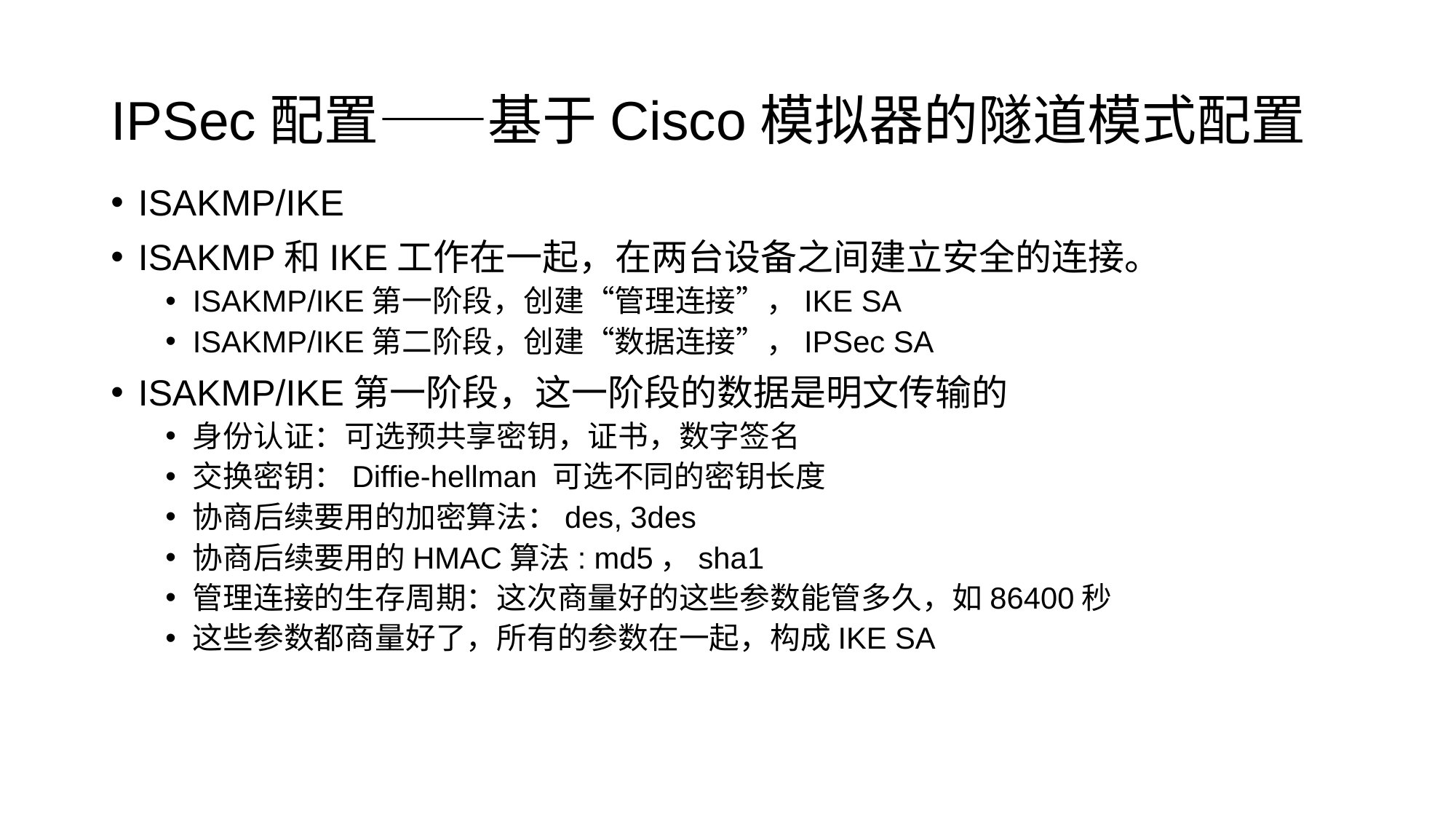

# IPSec配置——基于Cisco模拟器的隧道模式配置
ISAKMP/IKE
ISAKMP和IKE工作在一起，在两台设备之间建立安全的连接。
ISAKMP/IKE第一阶段，创建“管理连接”，IKE SA
ISAKMP/IKE第二阶段，创建“数据连接”，IPSec SA
ISAKMP/IKE第一阶段，这一阶段的数据是明文传输的
身份认证：可选预共享密钥，证书，数字签名
交换密钥：Diffie-hellman 可选不同的密钥长度
协商后续要用的加密算法：des, 3des
协商后续要用的HMAC算法: md5，sha1
管理连接的生存周期：这次商量好的这些参数能管多久，如86400秒
这些参数都商量好了，所有的参数在一起，构成IKE SA